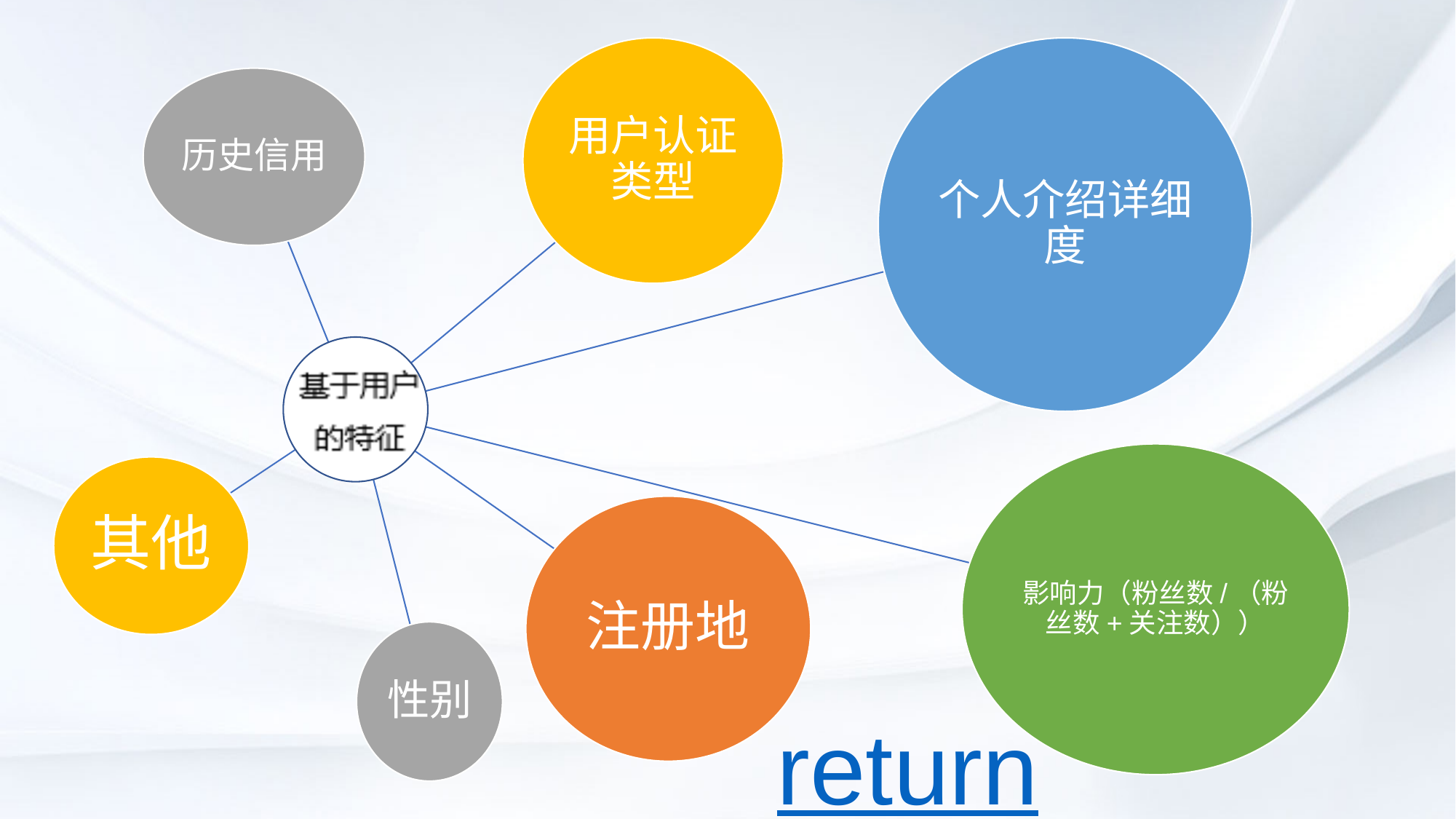

历史信用
用户认证类型
个人介绍详细度
影响力（粉丝数/（粉丝数+关注数））
注册地
性别
其他
return